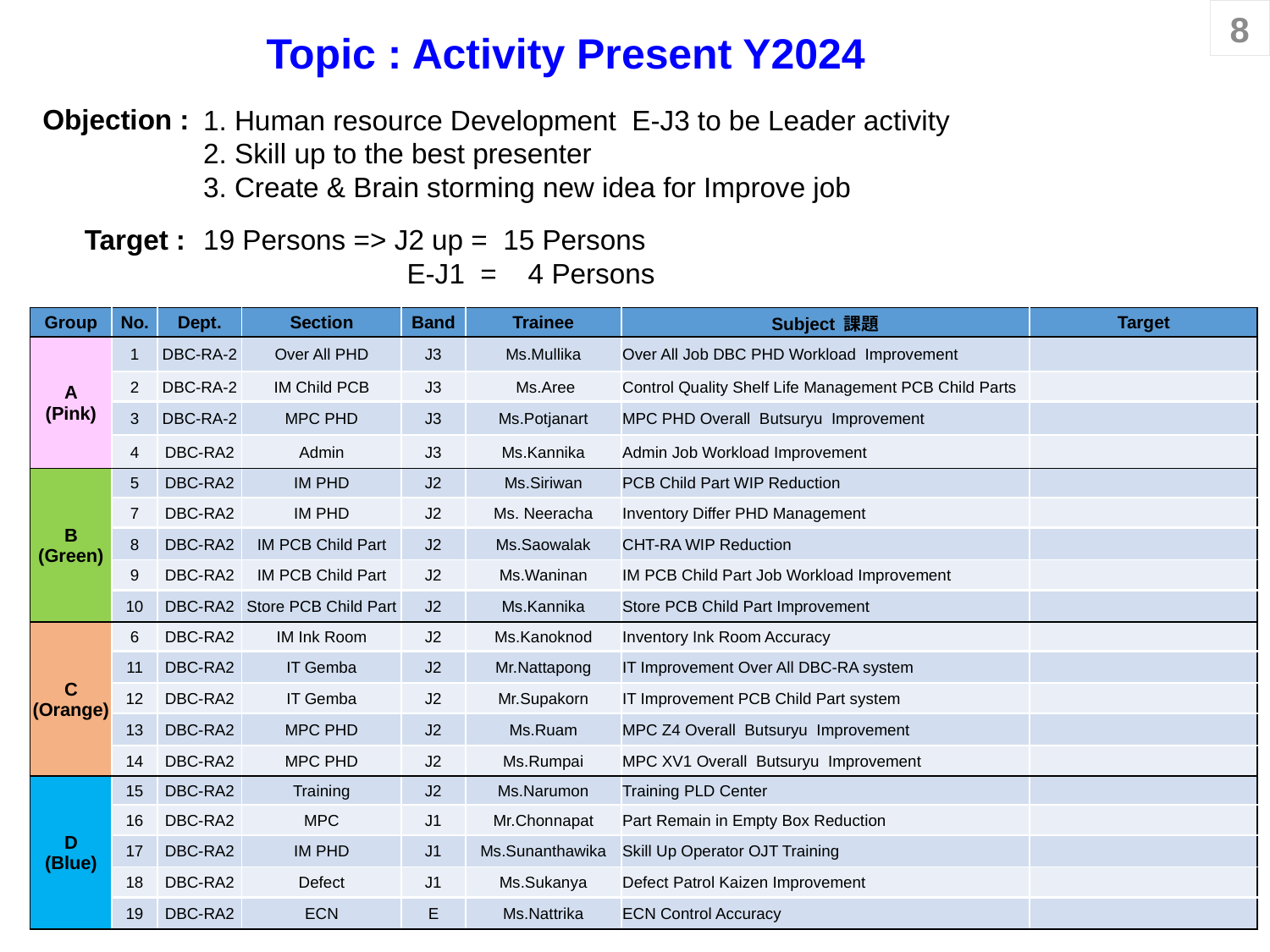

8
Topic : Activity Present Y2024
Objection :
1. Human resource Development  E-J3 to be Leader activity
2. Skill up to the best presenter
3. Create & Brain storming new idea for Improve job

Target :
19 Persons => J2 up =  15 Persons
                          E-J1  =    4 Persons

| Group | No. | Dept. | Section | Band | Trainee | Subject 課題 | Target |
| --- | --- | --- | --- | --- | --- | --- | --- |
| A (Pink) | 1 | DBC-RA-2 | Over All PHD | J3 | Ms.Mullika | Over All Job DBC PHD Workload Improvement |  |
|  | 2 | DBC-RA-2 | IM Child PCB | J3 | Ms.Aree | Control Quality Shelf Life Management PCB Child Parts |  |
|  | 3 | DBC-RA-2 | MPC PHD | J3 | Ms.Potjanart | MPC PHD Overall Butsuryu Improvement |  |
|  | 4 | DBC-RA2 | Admin | J3 | Ms.Kannika | Admin Job Workload Improvement |  |
| B (Green) | 5 | DBC-RA2 | IM PHD | J2 | Ms.Siriwan | PCB Child Part WIP Reduction |  |
|  | 7 | DBC-RA2 | IM PHD | J2 | Ms. Neeracha | Inventory Differ PHD Management |  |
|  | 8 | DBC-RA2 | IM PCB Child Part | J2 | Ms.Saowalak | CHT-RA WIP Reduction |  |
|  | 9 | DBC-RA2 | IM PCB Child Part | J2 | Ms.Waninan | IM PCB Child Part Job Workload Improvement |  |
|  | 10 | DBC-RA2 | Store PCB Child Part | J2 | Ms.Kannika | Store PCB Child Part Improvement |  |
| C (Orange) | 6 | DBC-RA2 | IM Ink Room | J2 | Ms.Kanoknod | Inventory Ink Room Accuracy |  |
|  | 11 | DBC-RA2 | IT Gemba | J2 | Mr.Nattapong | IT Improvement Over All DBC-RA system |  |
|  | 12 | DBC-RA2 | IT Gemba | J2 | Mr.Supakorn | IT Improvement PCB Child Part system |  |
|  | 13 | DBC-RA2 | MPC PHD | J2 | Ms.Ruam | MPC Z4 Overall Butsuryu Improvement |  |
|  | 14 | DBC-RA2 | MPC PHD | J2 | Ms.Rumpai | MPC XV1 Overall Butsuryu Improvement |  |
| D (Blue) | 15 | DBC-RA2 | Training | J2 | Ms.Narumon | Training PLD Center |  |
|  | 16 | DBC-RA2 | MPC | J1 | Mr.Chonnapat | Part Remain in Empty Box Reduction |  |
|  | 17 | DBC-RA2 | IM PHD | J1 | Ms.Sunanthawika | Skill Up Operator OJT Training |  |
|  | 18 | DBC-RA2 | Defect | J1 | Ms.Sukanya | Defect Patrol Kaizen Improvement |  |
|  | 19 | DBC-RA2 | ECN | E | Ms.Nattrika | ECN Control Accuracy |  |